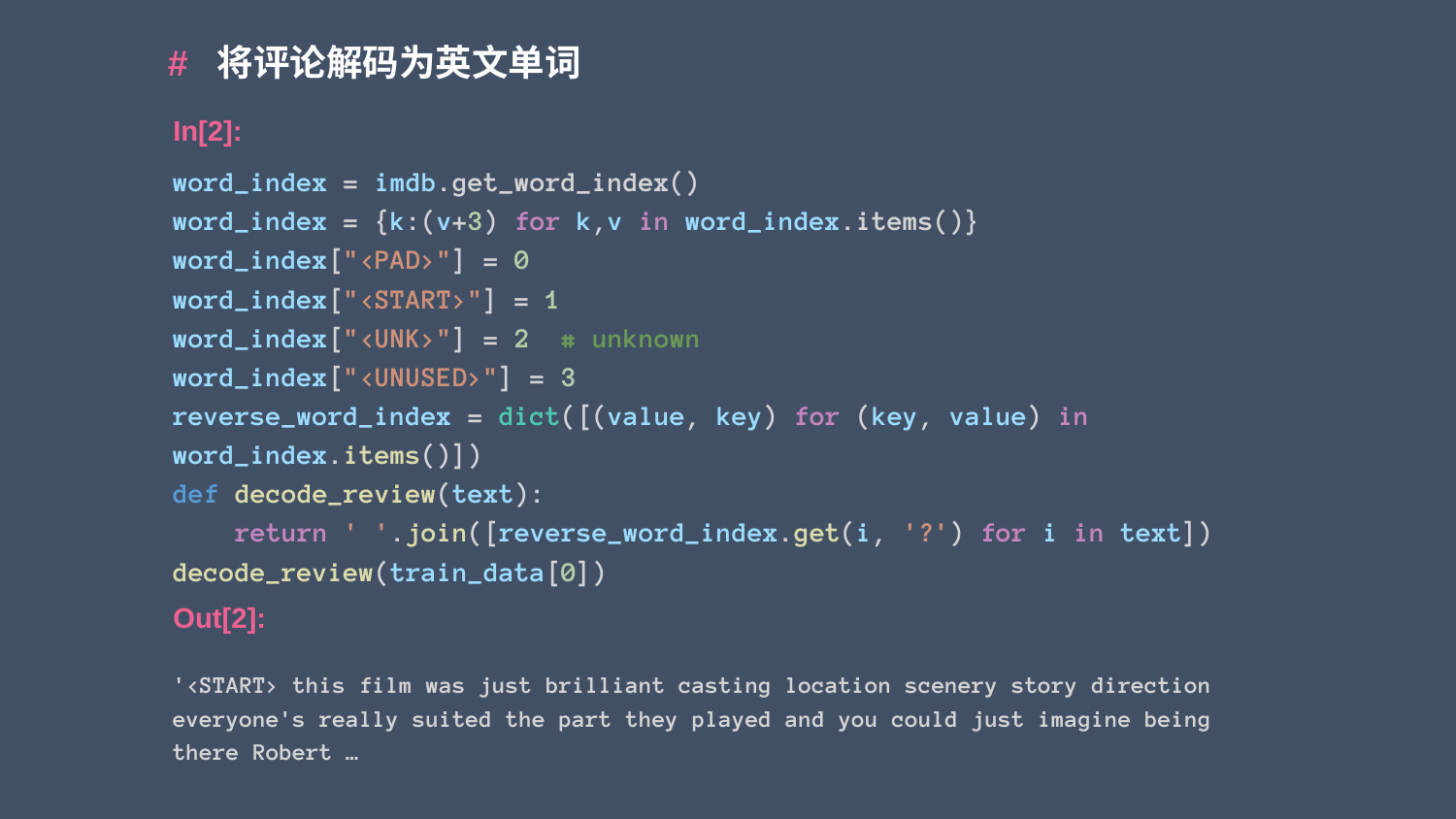

#  将评论解码为英文单词
In[2]:
word_index = imdb.get_word_index()
word_index = {k:(v+3) for k,v in word_index.items()}
word_index["<PAD>"] = 0
word_index["<START>"] = 1
word_index["<UNK>"] = 2  # unknown
word_index["<UNUSED>"] = 3
reverse_word_index = dict([(value, key) for (key, value) in word_index.items()])
def decode_review(text):
    return ' '.join([reverse_word_index.get(i, '?') for i in text])
decode_review(train_data[0])

'<START> this film was just brilliant casting location scenery story direction everyone's really suited the part they played and you could just imagine being there Robert …

Out[2]: